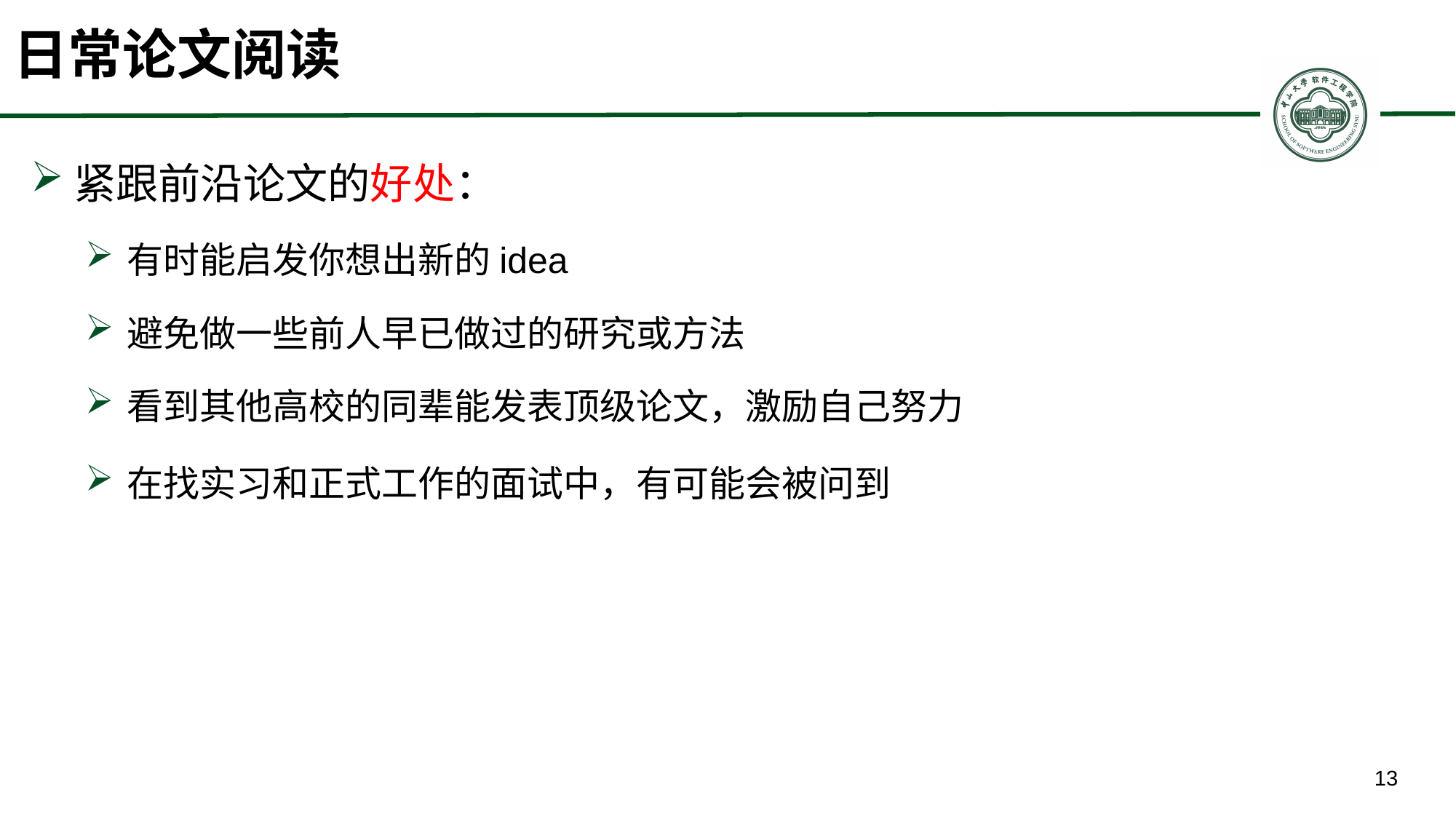

# 日常论文阅读
紧跟前沿论文的好处：
有时能启发你想出新的idea
避免做一些前人早已做过的研究或方法
看到其他高校的同辈能发表顶级论文，激励自己努力
在找实习和正式工作的面试中，有可能会被问到

13